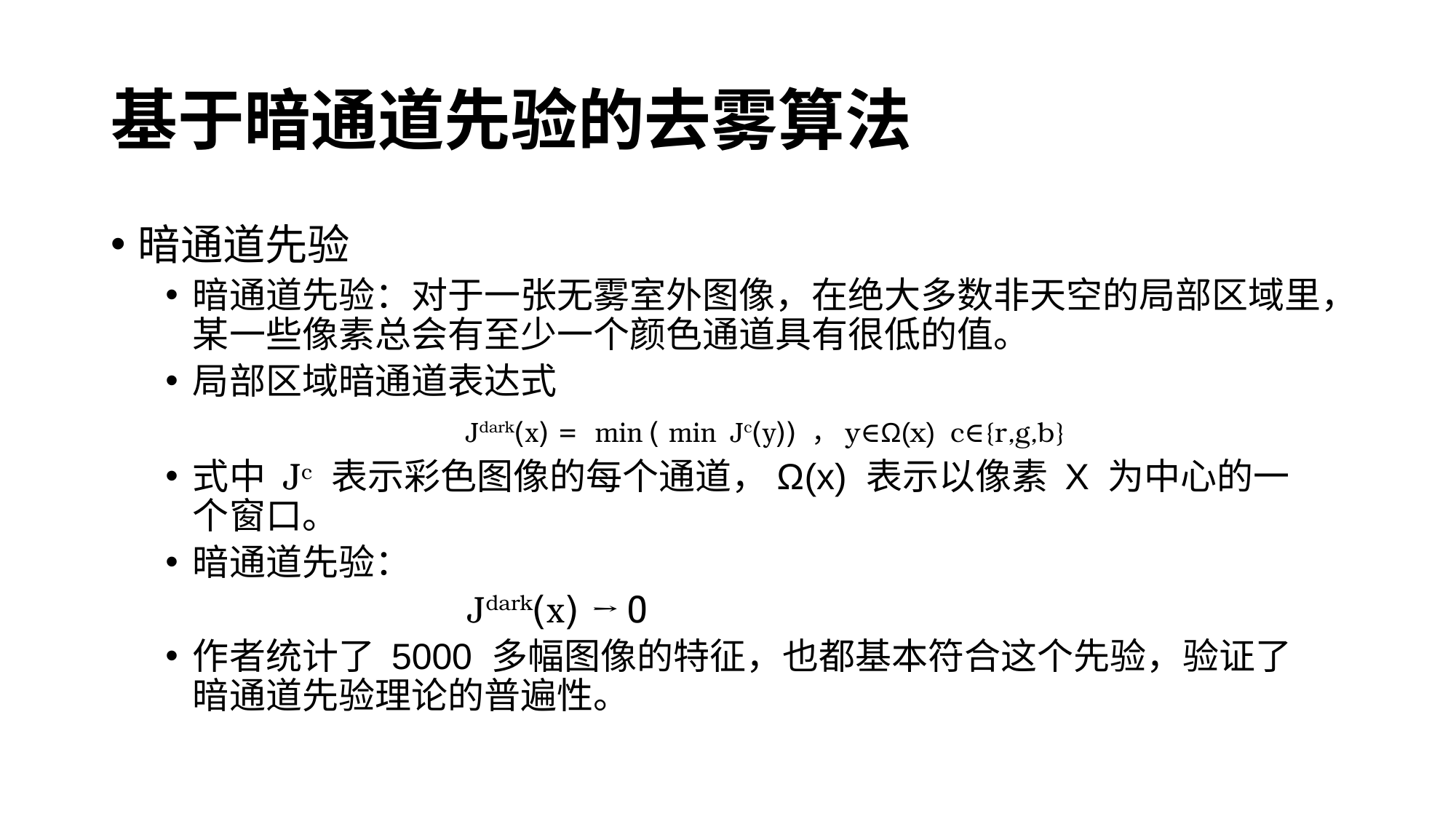

# 基于暗通道先验的去雾算法
暗通道先验
暗通道先验：对于一张无雾室外图像，在绝大多数非天空的局部区域里，某一些像素总会有至少一个颜色通道具有很低的值。
局部区域暗通道表达式
                           Jdark(x) =  min ( min  Jc(y)) ，y∈Ω(x)  c∈{r,g,b}
式中 Jc 表示彩色图像的每个通道，Ω(x) 表示以像素 X 为中心的一个窗口。
暗通道先验：
Jdark(x) → 0
作者统计了 5000 多幅图像的特征，也都基本符合这个先验，验证了暗通道先验理论的普遍性。